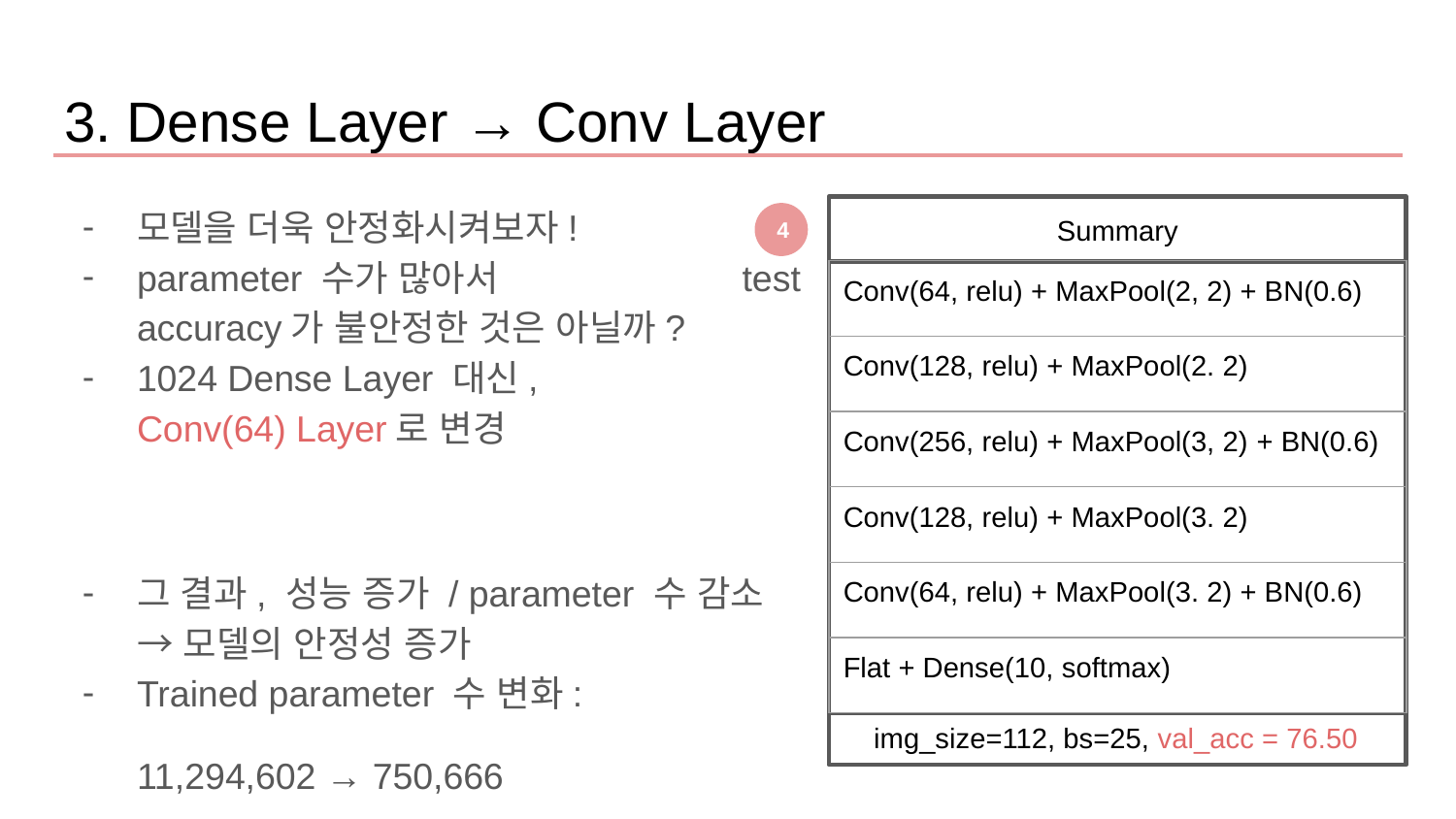

3. Dense Layer → Conv Layer
모델을 더욱 안정화시켜보자!
parameter 수가 많아서                       test accuracy가 불안정한 것은 아닐까?
1024 Dense Layer 대신,                 Conv(64) Layer로 변경

그 결과, 성능 증가 / parameter 수 감소 → 모델의 안정성 증가
Trained parameter 수 변화:
11,294,602 → 750,666

img_size=112, bs=25, val_acc = 76.50

4
Summary
| Conv(64, relu) + MaxPool(2, 2) + BN(0.6) |
| --- |
| Conv(128, relu) + MaxPool(2. 2) |
| Conv(256, relu) + MaxPool(3, 2) + BN(0.6) |
| Conv(128, relu) + MaxPool(3. 2) |
| Conv(64, relu) + MaxPool(3. 2) + BN(0.6) |
| Flat + Dense(10, softmax) |